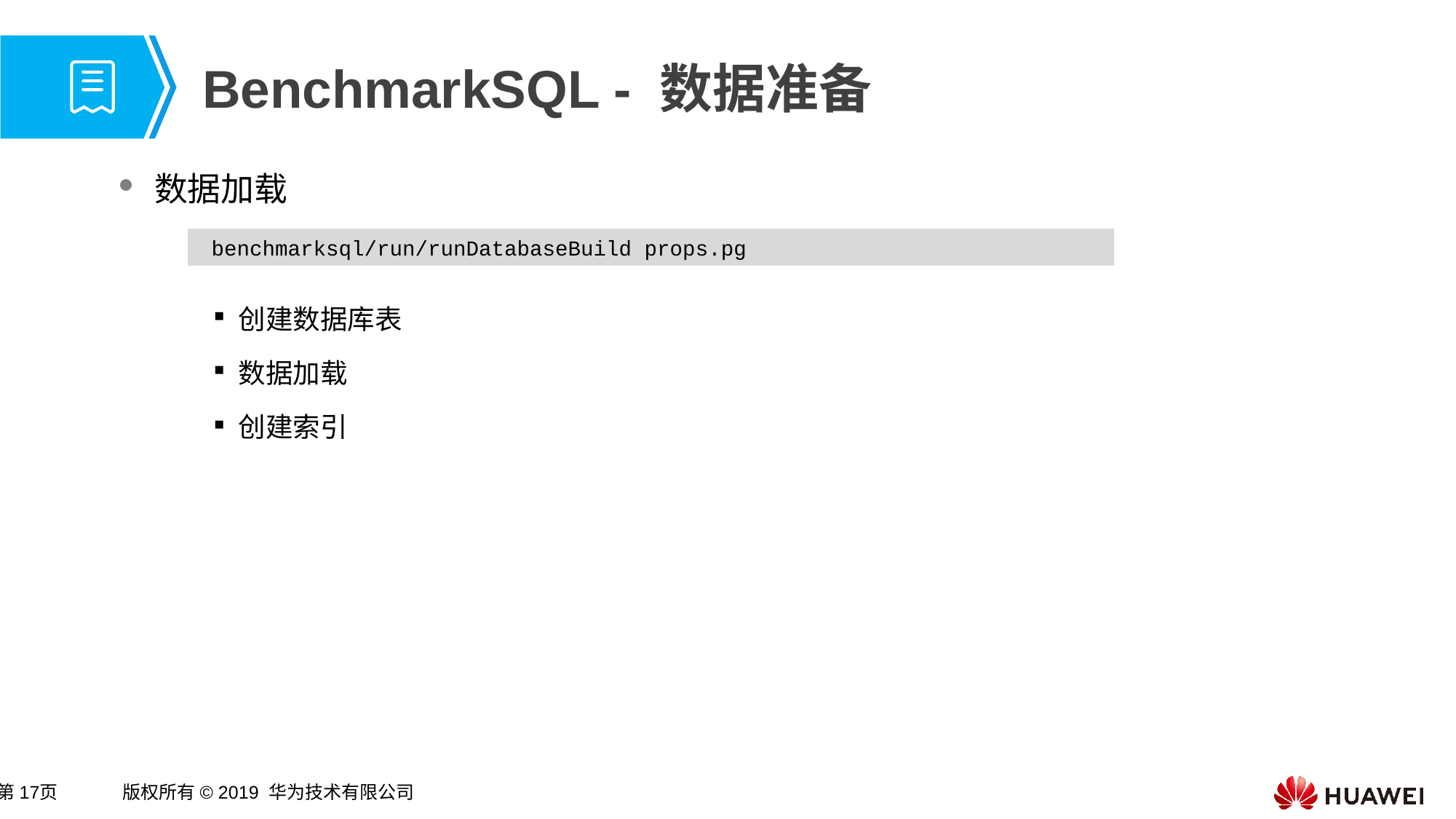

# BenchmarkSQL - 数据准备
数据加载

创建数据库表
数据加载
创建索引

 benchmarksql/run/runDatabaseBuild props.pg